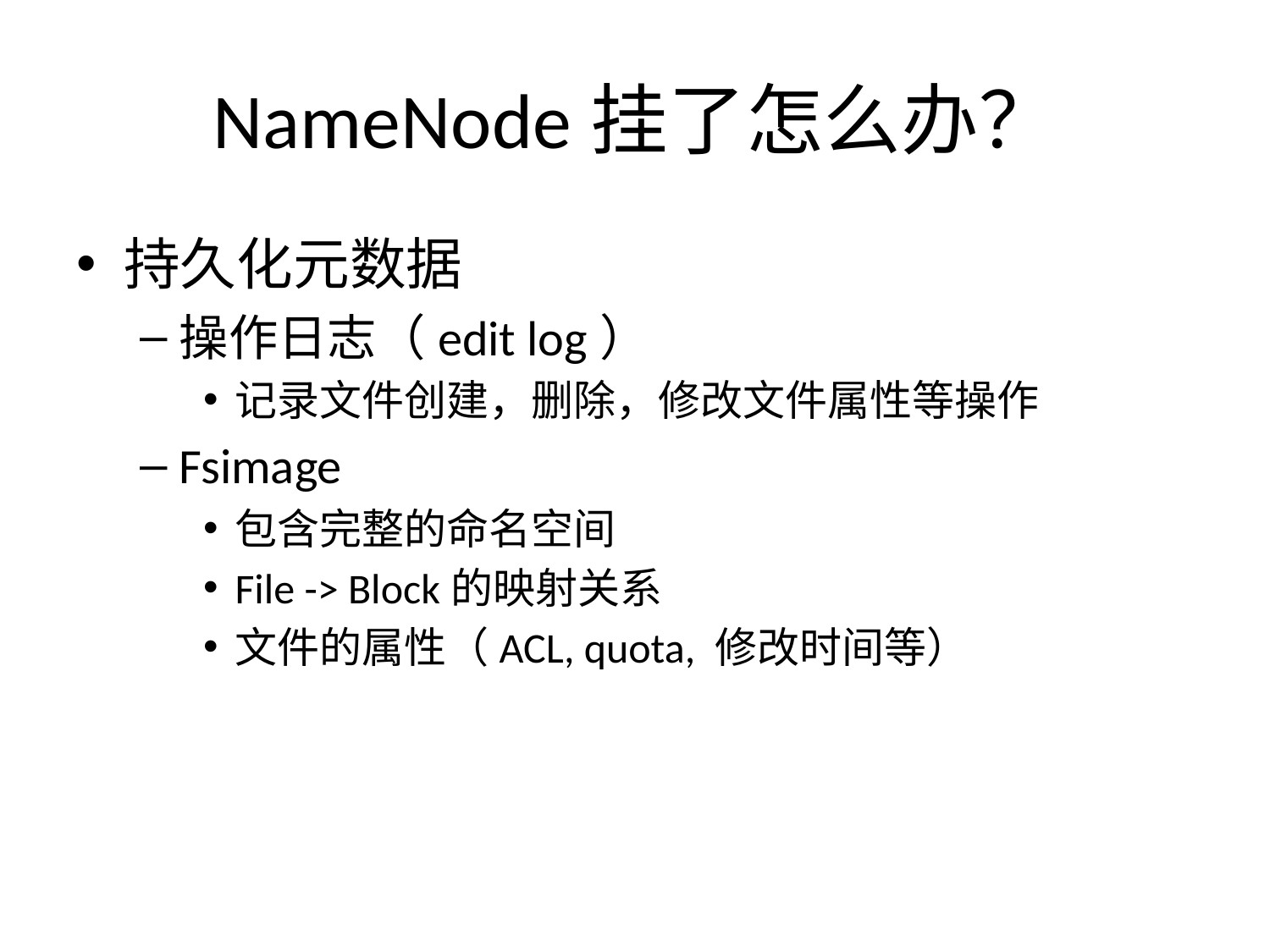

# NameNode挂了怎么办？
持久化元数据
操作日志（edit log）
记录文件创建，删除，修改文件属性等操作
Fsimage
包含完整的命名空间
File -> Block的映射关系
文件的属性（ACL, quota, 修改时间等）